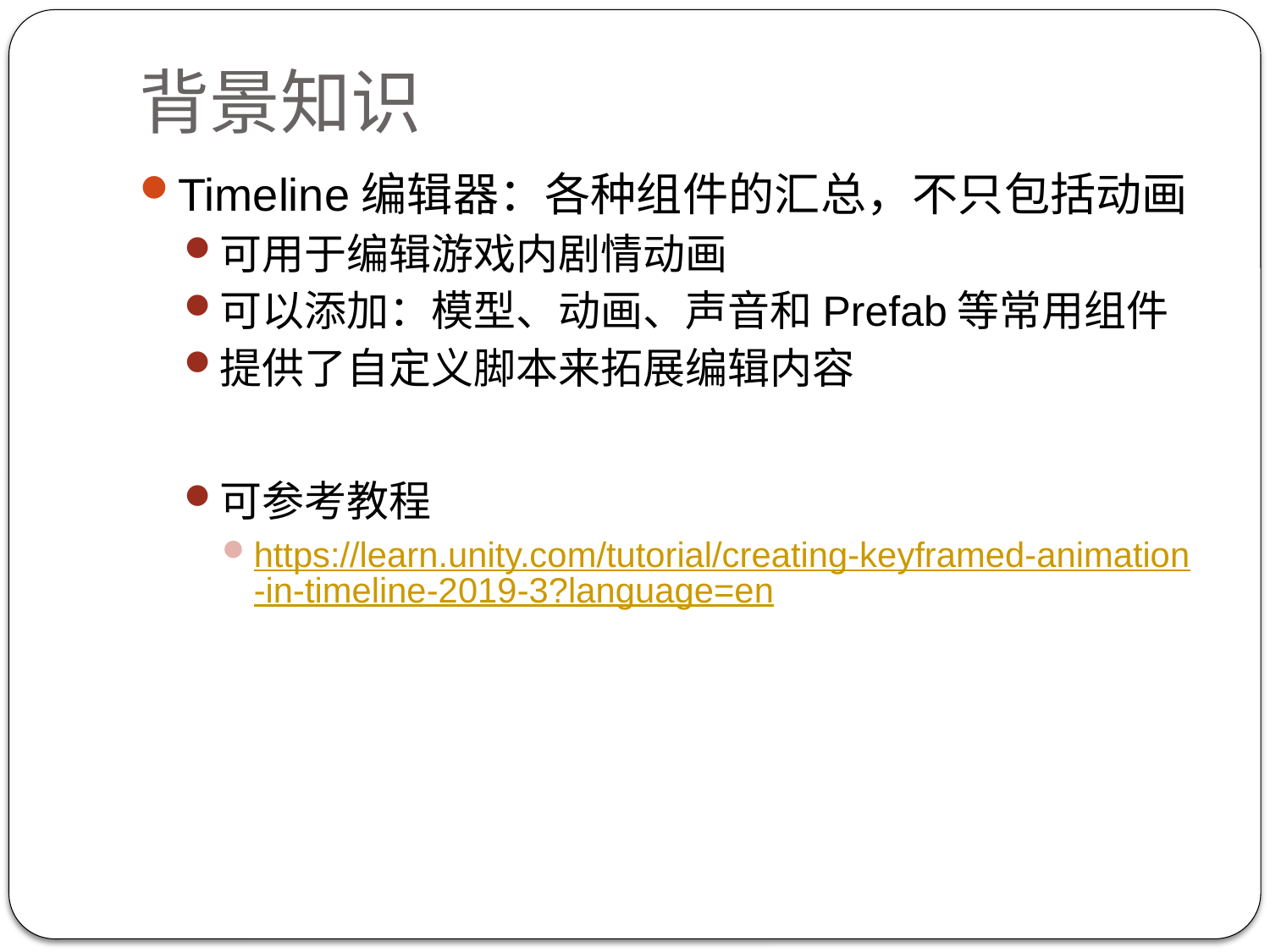

# 背景知识
Timeline编辑器：各种组件的汇总，不只包括动画
可用于编辑游戏内剧情动画
可以添加：模型、动画、声音和Prefab等常用组件
提供了自定义脚本来拓展编辑内容

可参考教程
https://learn.unity.com/tutorial/creating-keyframed-animation-in-timeline-2019-3?language=en